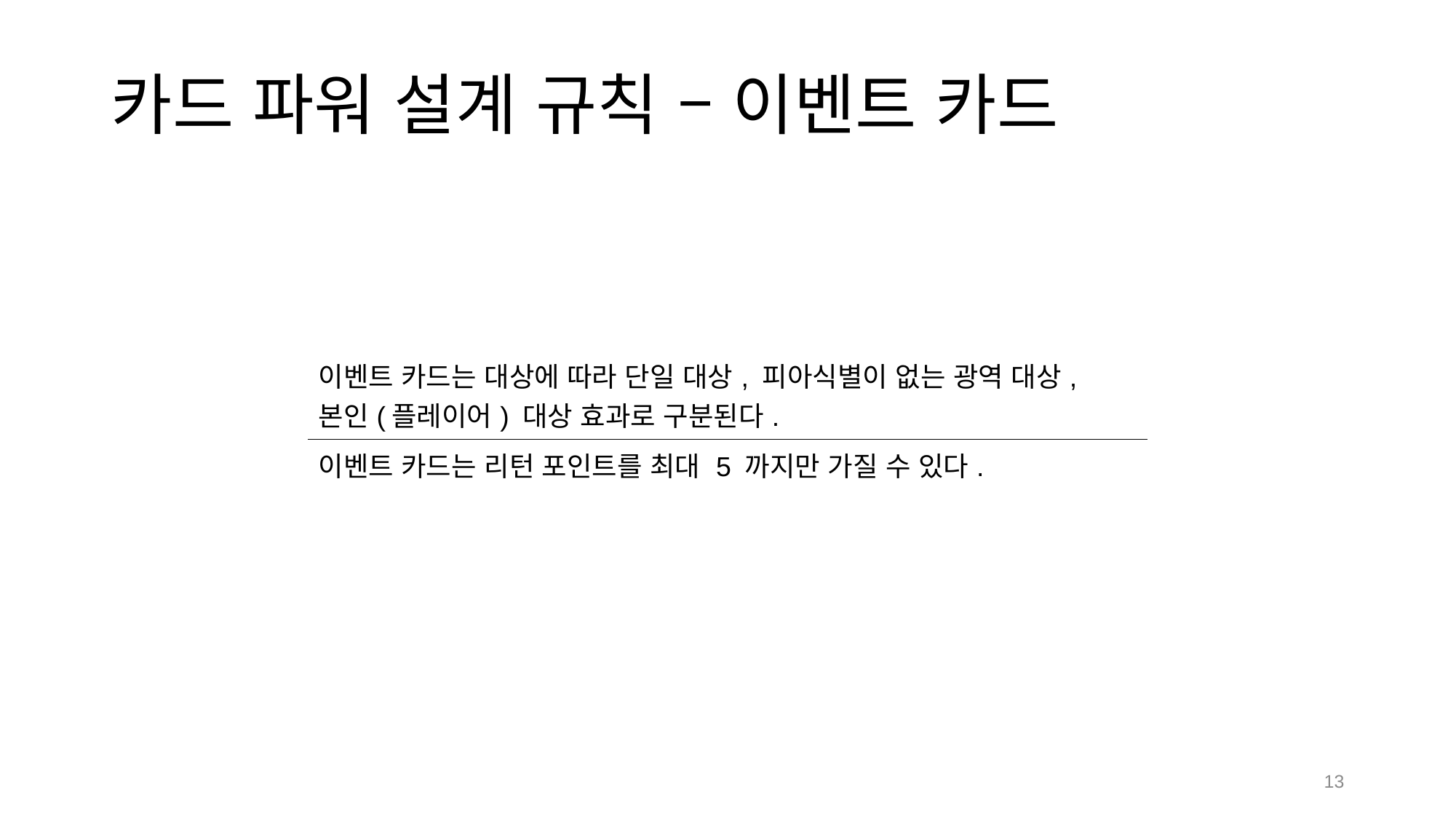

# 카드 파워 설계 규칙 – 이벤트 카드
| 이벤트 카드는 대상에 따라 단일 대상, 피아식별이 없는 광역 대상, 본인(플레이어) 대상 효과로 구분된다. |
| --- |
| 이벤트 카드는 리턴 포인트를 최대 5 까지만 가질 수 있다. |
13